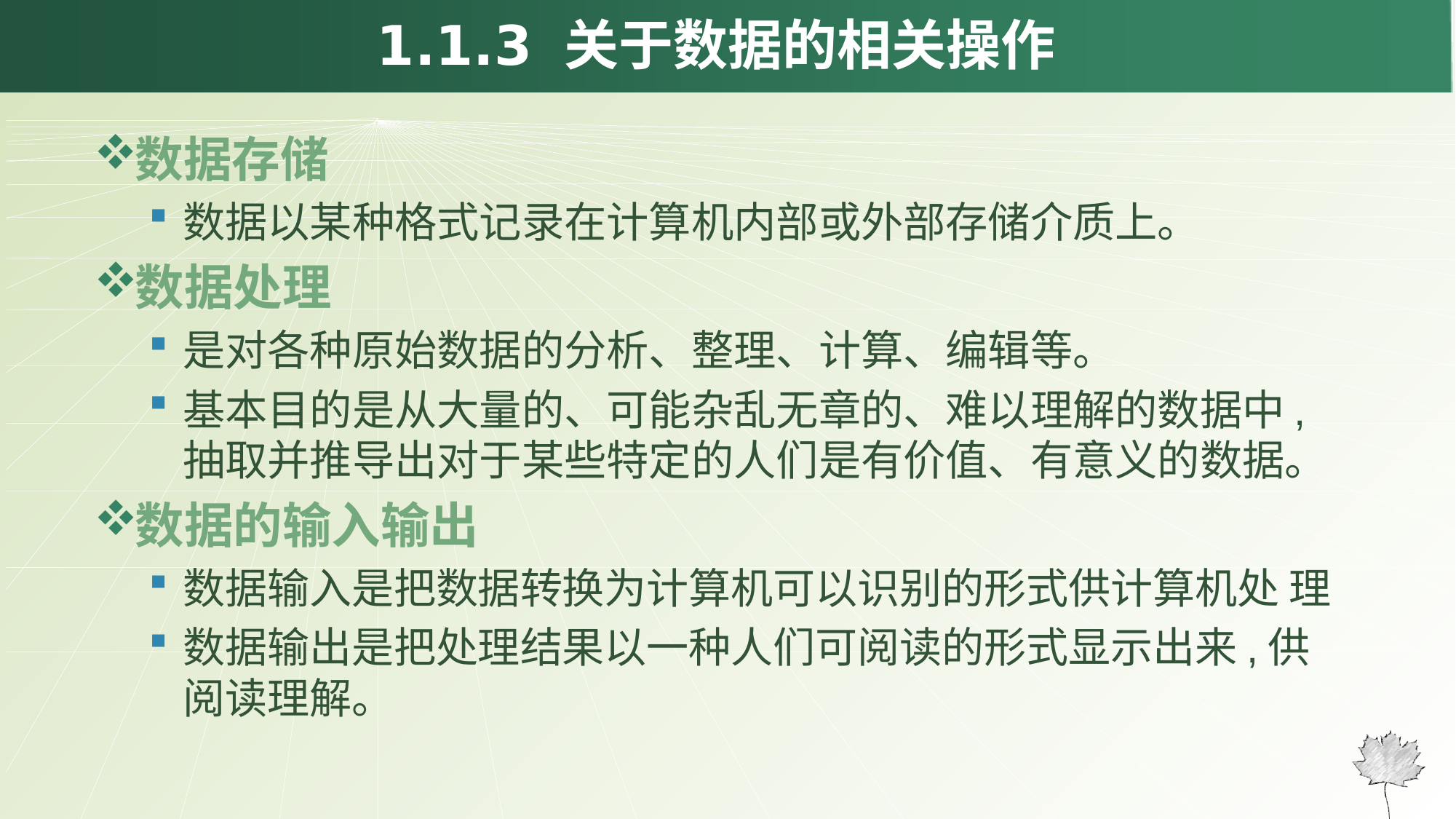

1.1.3 关于数据的相关操作
数据存储
数据以某种格式记录在计算机内部或外部存储介质上。
数据处理
是对各种原始数据的分析、整理、计算、编辑等。
基本目的是从大量的、可能杂乱无章的、难以理解的数据中,抽取并推导出对于某些特定的人们是有价值、有意义的数据。
数据的输入输出
数据输入是把数据转换为计算机可以识别的形式供计算机处 理
数据输出是把处理结果以一种人们可阅读的形式显示出来,供阅读理解。